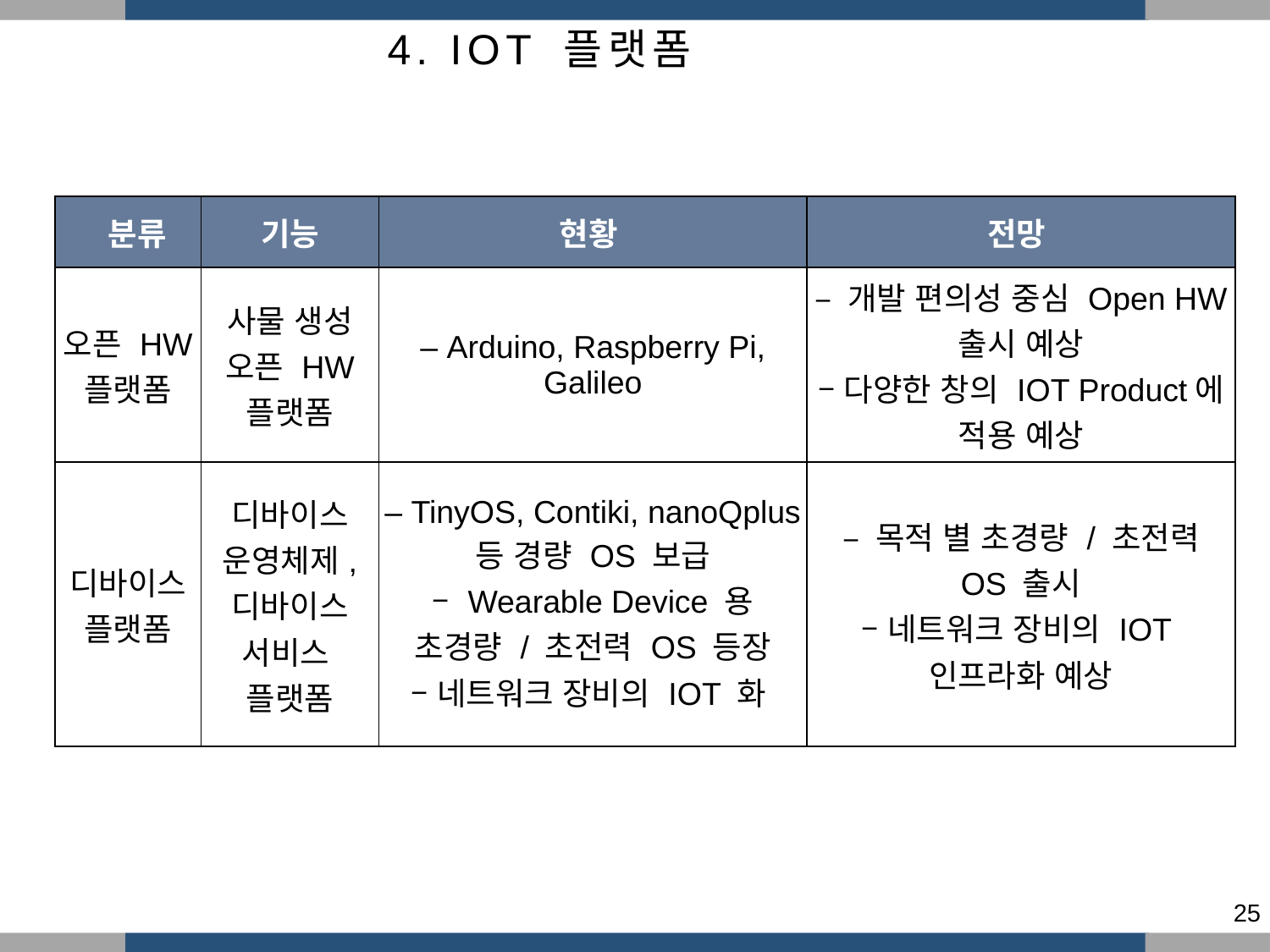

4. IOT 플랫폼
| 분류 | 기능 | 현황 | 전망 |
| --- | --- | --- | --- |
| 오픈 HW 플랫폼 | 사물 생성 오픈 HW 플랫폼 | – Arduino, Raspberry Pi, Galileo | – 개발 편의성 중심 Open HW 출시 예상 – 다양한 창의 IOT Product에 적용 예상 |
| 디바이스 플랫폼 | 디바이스 운영체제, 디바이스 서비스 플랫폼 | – TinyOS, Contiki, nanoQplus 등 경량 OS 보급 – Wearable Device 용 초경량 / 초전력 OS 등장 – 네트워크 장비의 IOT 화 | – 목적 별 초경량 / 초전력 OS 출시 – 네트워크 장비의 IOT 인프라화 예상 |
25